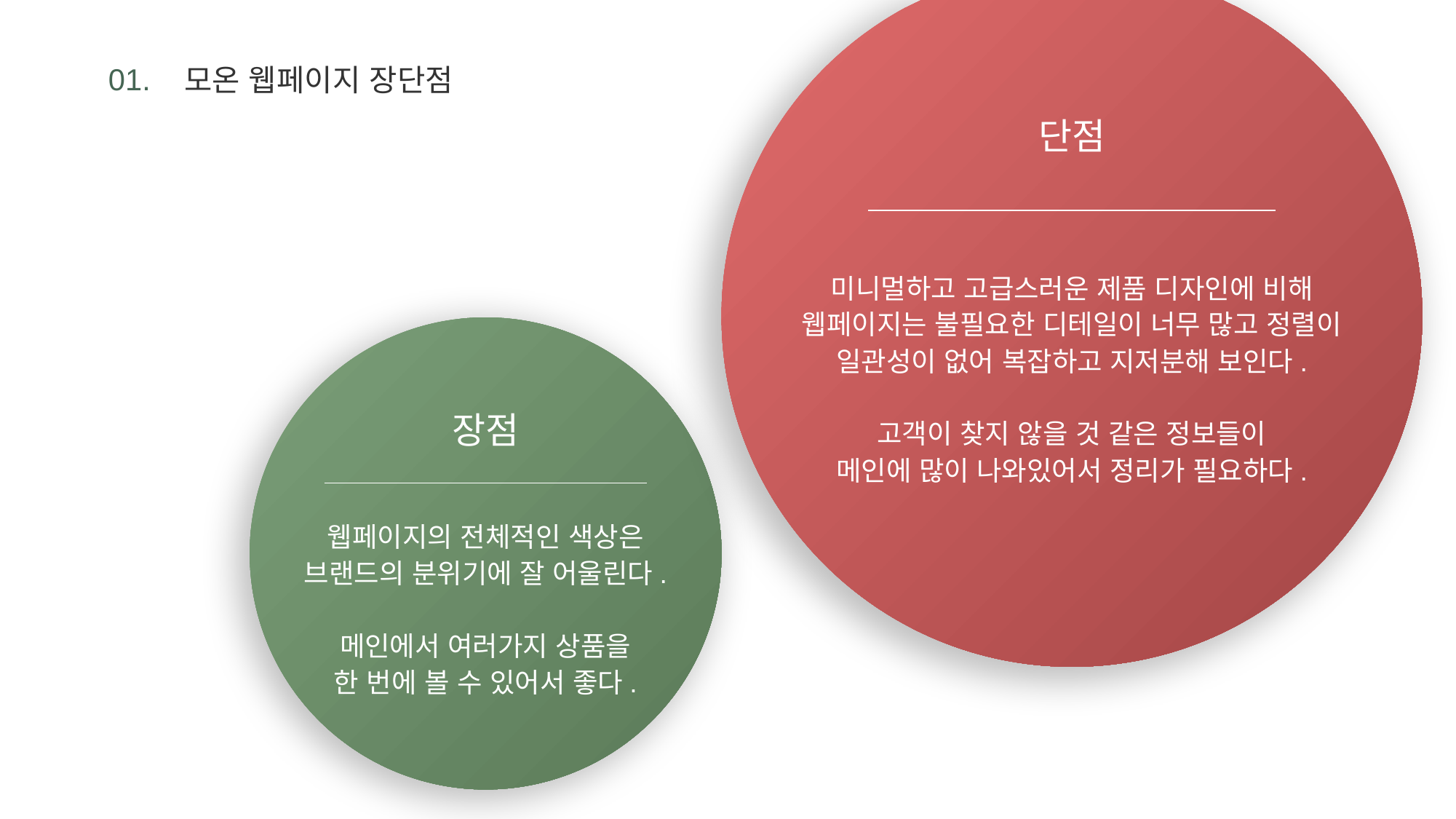

01.
모온 웹페이지 장단점
단점
미니멀하고 고급스러운 제품 디자인에 비해
웹페이지는 불필요한 디테일이 너무 많고 정렬이
일관성이 없어 복잡하고 지저분해 보인다.

고객이 찾지 않을 것 같은 정보들이
메인에 많이 나와있어서 정리가 필요하다.

장점
웹페이지의 전체적인 색상은
브랜드의 분위기에 잘 어울린다.

메인에서 여러가지 상품을
한 번에 볼 수 있어서 좋다.